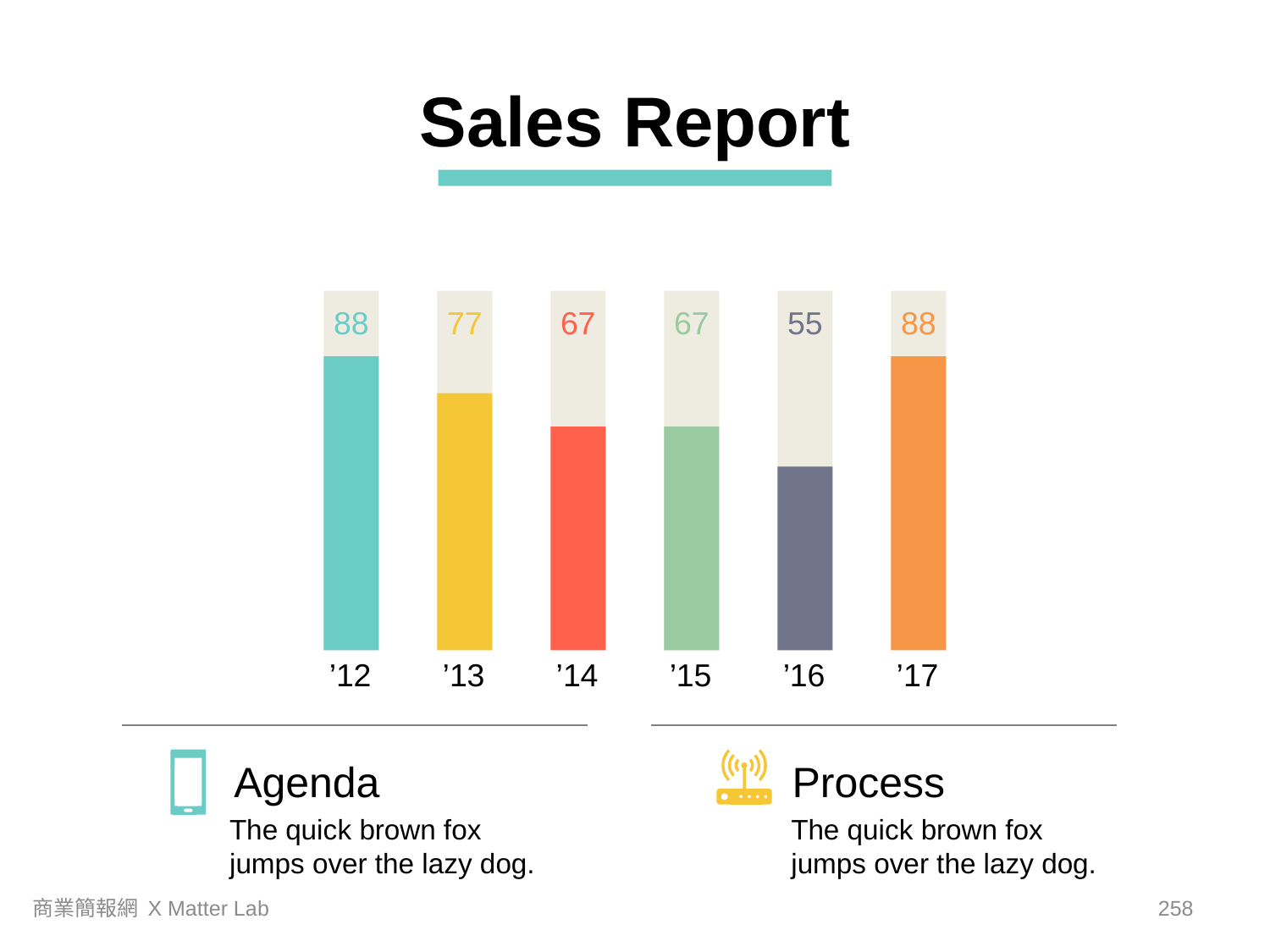

Sales Report

88
77
67
67
55
88
’12
’13
’14
’15
’16
’17

Agenda

Process
The quick brown fox jumps over the lazy dog.
The quick brown fox jumps over the lazy dog.
商業簡報網 X Matter Lab
258